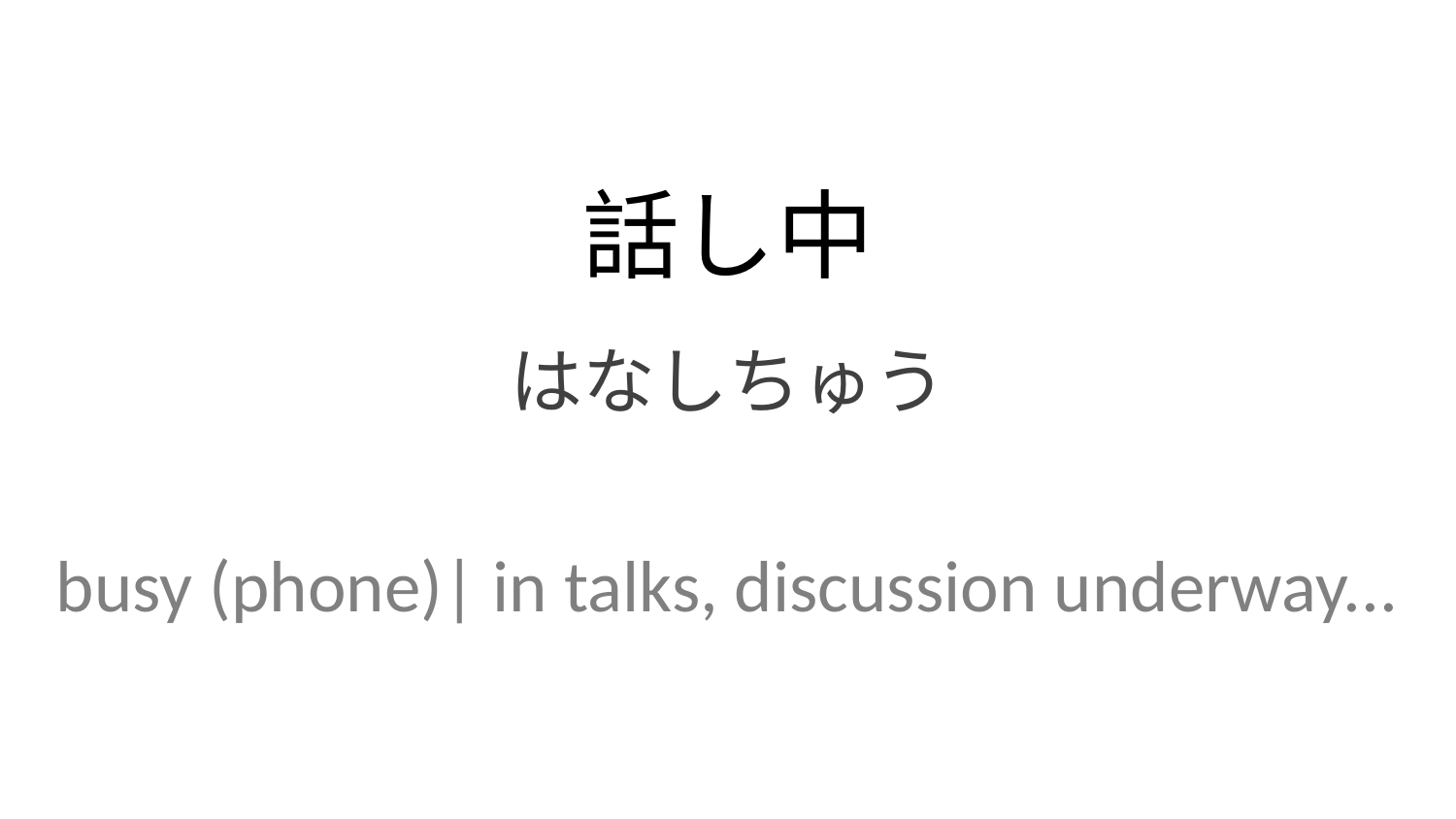

話し中

はなしちゅう
busy (phone)| in talks, discussion underway...